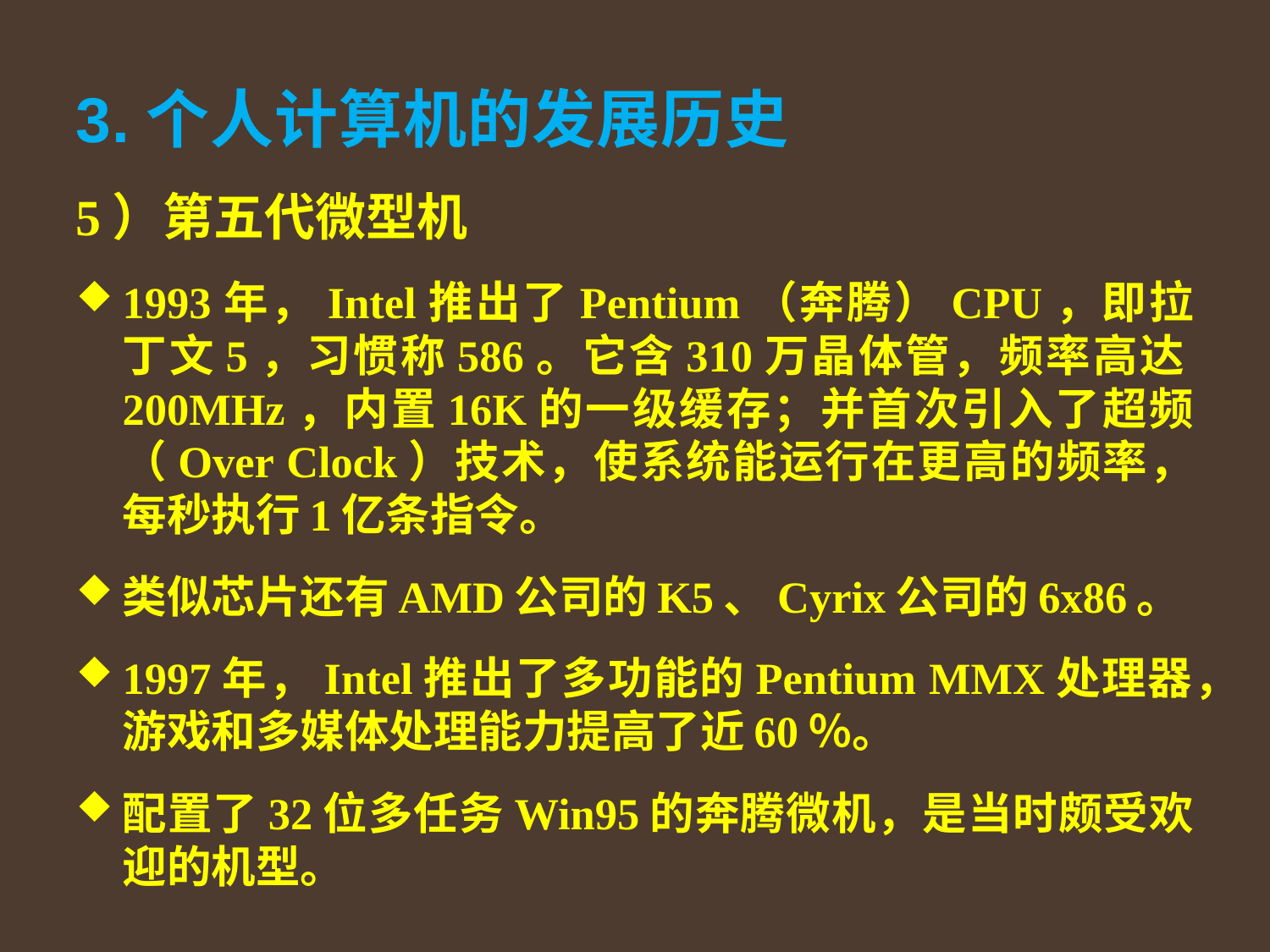

# 3.个人计算机的发展历史
5）第五代微型机
1993年，Intel推出了Pentium（奔腾）CPU，即拉丁文5，习惯称586。它含310万晶体管，频率高达200MHz，内置16K的一级缓存；并首次引入了超频（Over Clock）技术，使系统能运行在更高的频率，每秒执行1亿条指令。
类似芯片还有AMD公司的K5、Cyrix公司的6x86。
1997年，Intel推出了多功能的Pentium MMX处理器，游戏和多媒体处理能力提高了近60％。
配置了32位多任务Win95的奔腾微机，是当时颇受欢迎的机型。